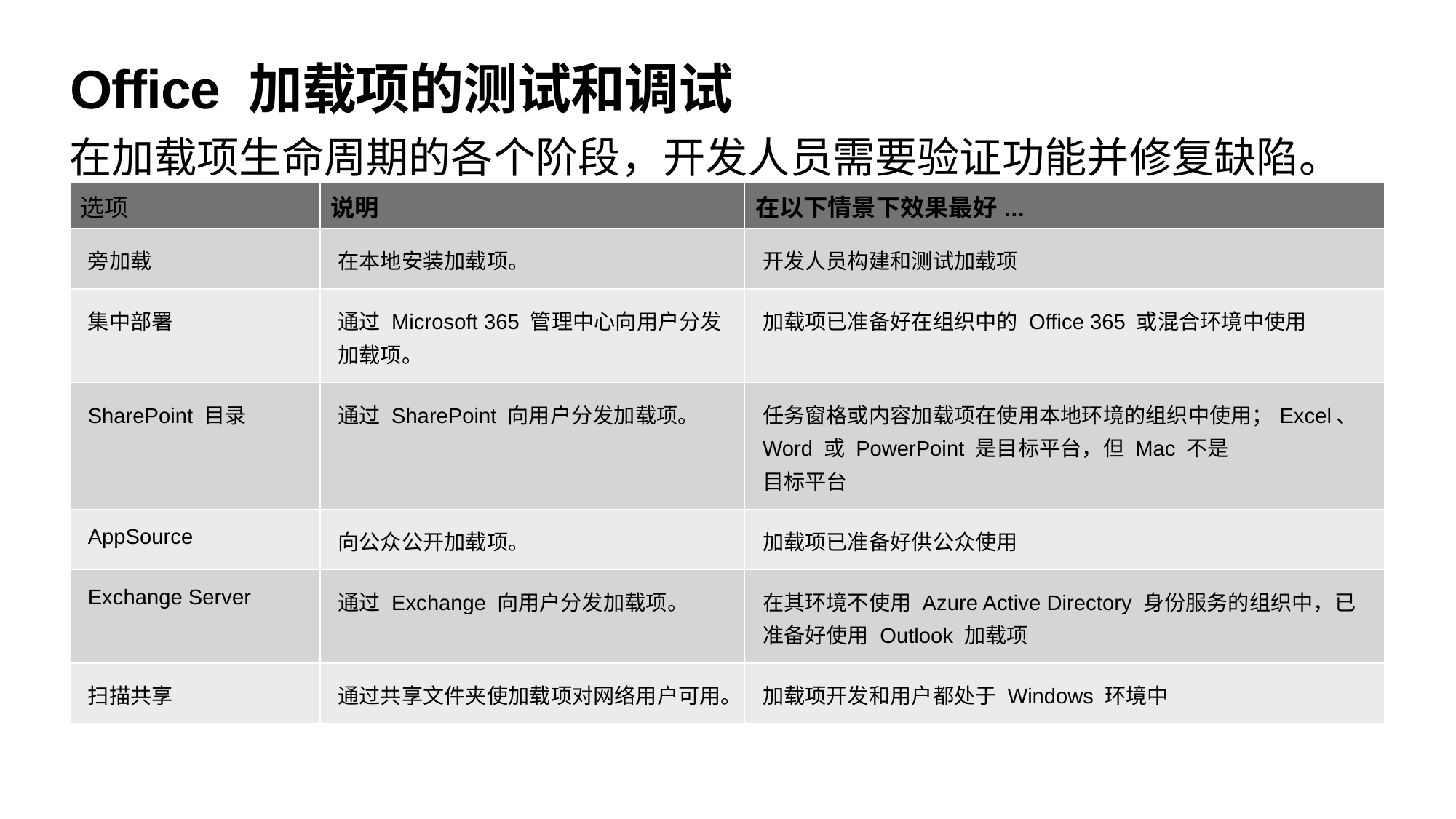

# Office 加载项的测试和调试
在加载项生命周期的各个阶段，开发人员需要验证功能并修复缺陷。

| 选项 | 说明 | 在以下情景下效果最好... |
| --- | --- | --- |
| 旁加载 | 在本地安装加载项。 | 开发人员构建和测试加载项 |
| 集中部署 | 通过 Microsoft 365 管理中心向用户分发加载项。 | 加载项已准备好在组织中的 Office 365 或混合环境中使用 |
| SharePoint 目录 | 通过 SharePoint 向用户分发加载项。 | 任务窗格或内容加载项在使用本地环境的组织中使用；Excel、Word 或 PowerPoint 是目标平台，但 Mac 不是 目标平台 |
| AppSource | 向公众公开加载项。 | 加载项已准备好供公众使用 |
| Exchange Server | 通过 Exchange 向用户分发加载项。 | 在其环境不使用 Azure Active Directory 身份服务的组织中，已准备好使用 Outlook 加载项 |
| 扫描共享 | 通过共享文件夹使加载项对网络用户可用。 | 加载项开发和用户都处于 Windows 环境中 |